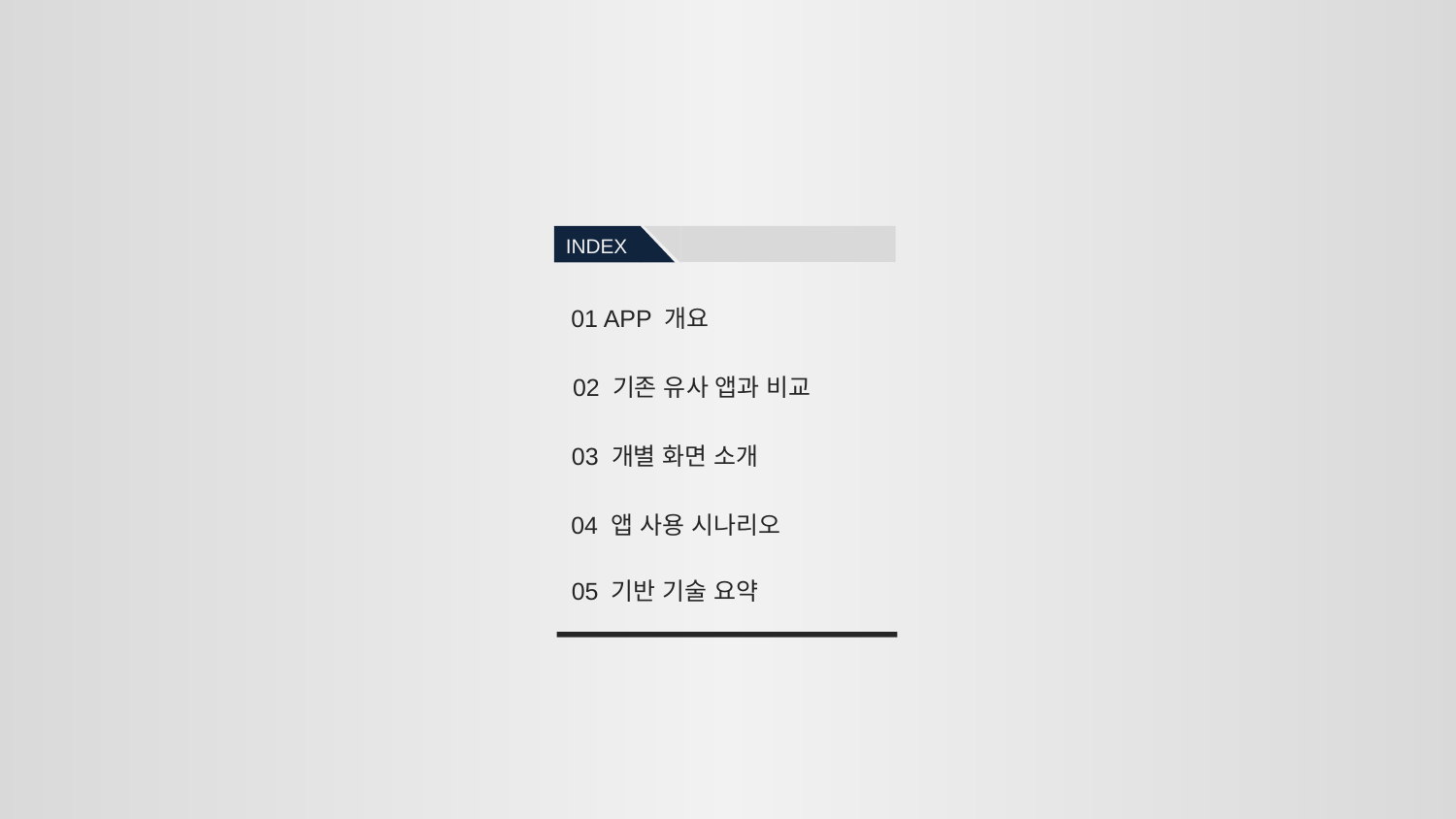

INDEX

01 APP 개요
02 기존 유사 앱과 비교
03 개별 화면 소개
04 앱 사용 시나리오
05 기반 기술 요약